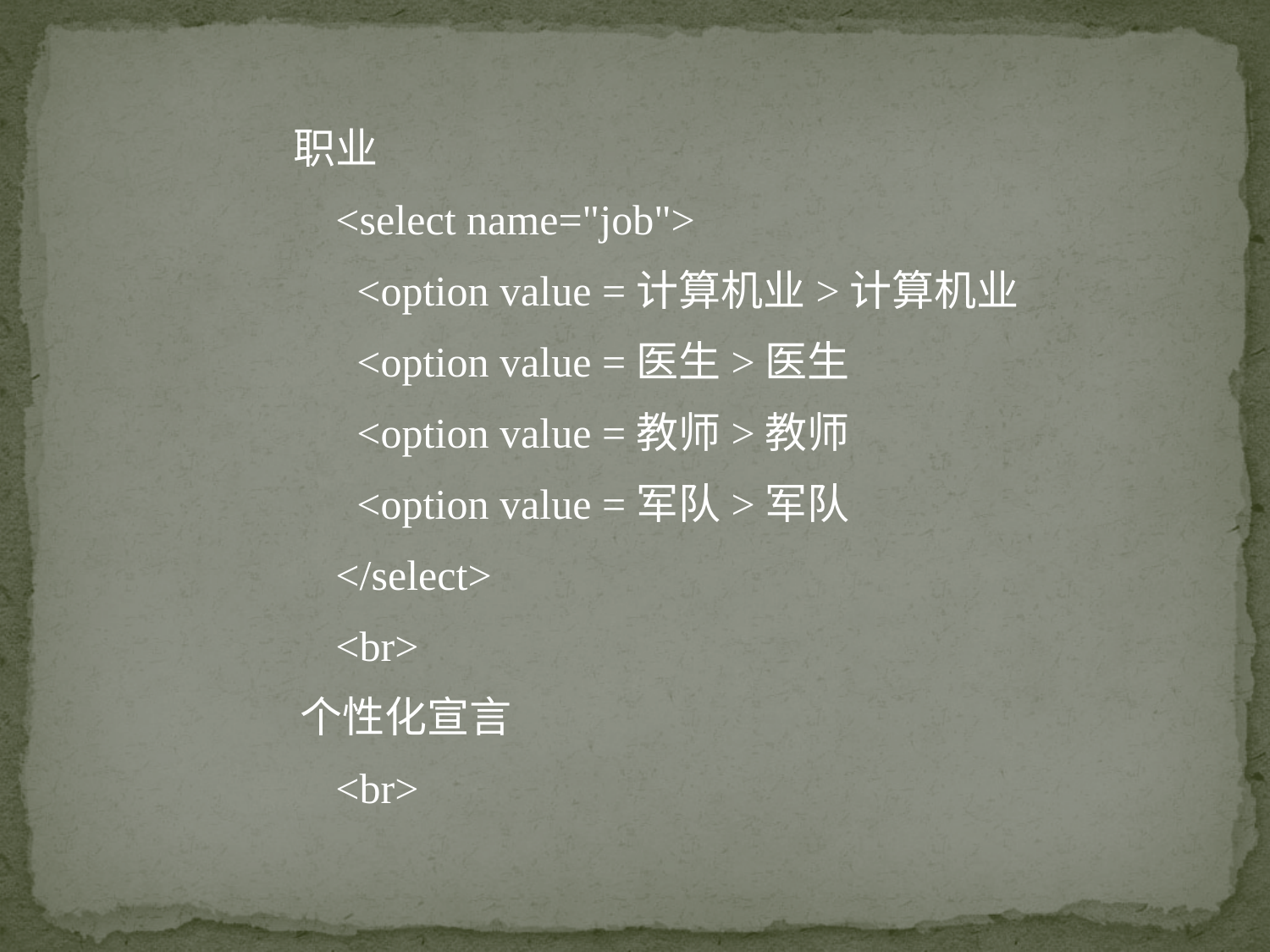

职业
                <select name="job">
                  <option value =计算机业>计算机业
                  <option value =医生>医生
                  <option value =教师>教师
                  <option value =军队>军队
                </select>
                <br>
             个性化宣言
                <br>